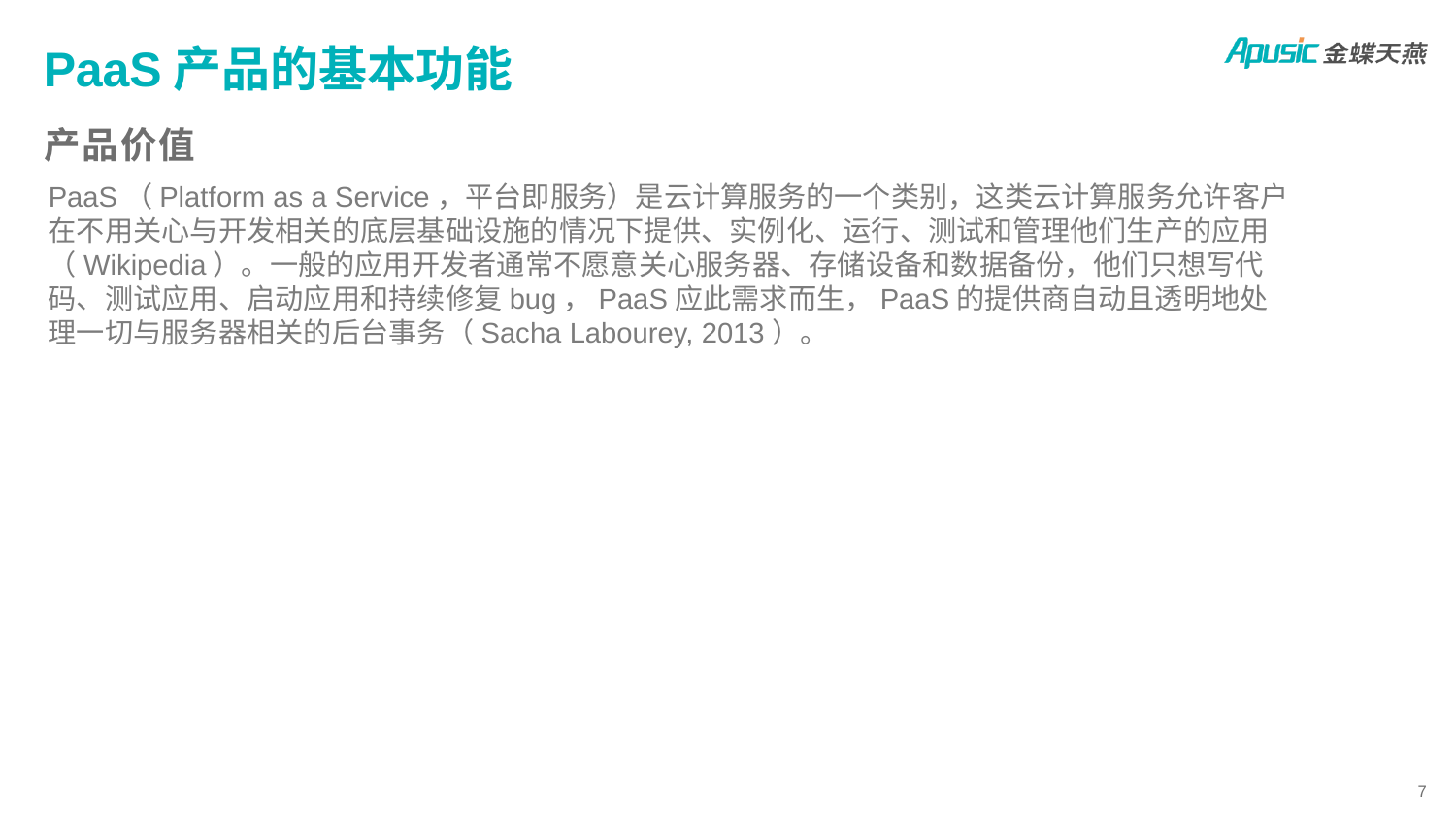

# PaaS产品的基本功能
产品价值
PaaS（Platform as a Service，平台即服务）是云计算服务的一个类别，这类云计算服务允许客户在不用关心与开发相关的底层基础设施的情况下提供、实例化、运行、测试和管理他们生产的应用（Wikipedia）。一般的应用开发者通常不愿意关心服务器、存储设备和数据备份，他们只想写代码、测试应用、启动应用和持续修复bug，PaaS应此需求而生，PaaS的提供商自动且透明地处理一切与服务器相关的后台事务（Sacha Labourey, 2013）。